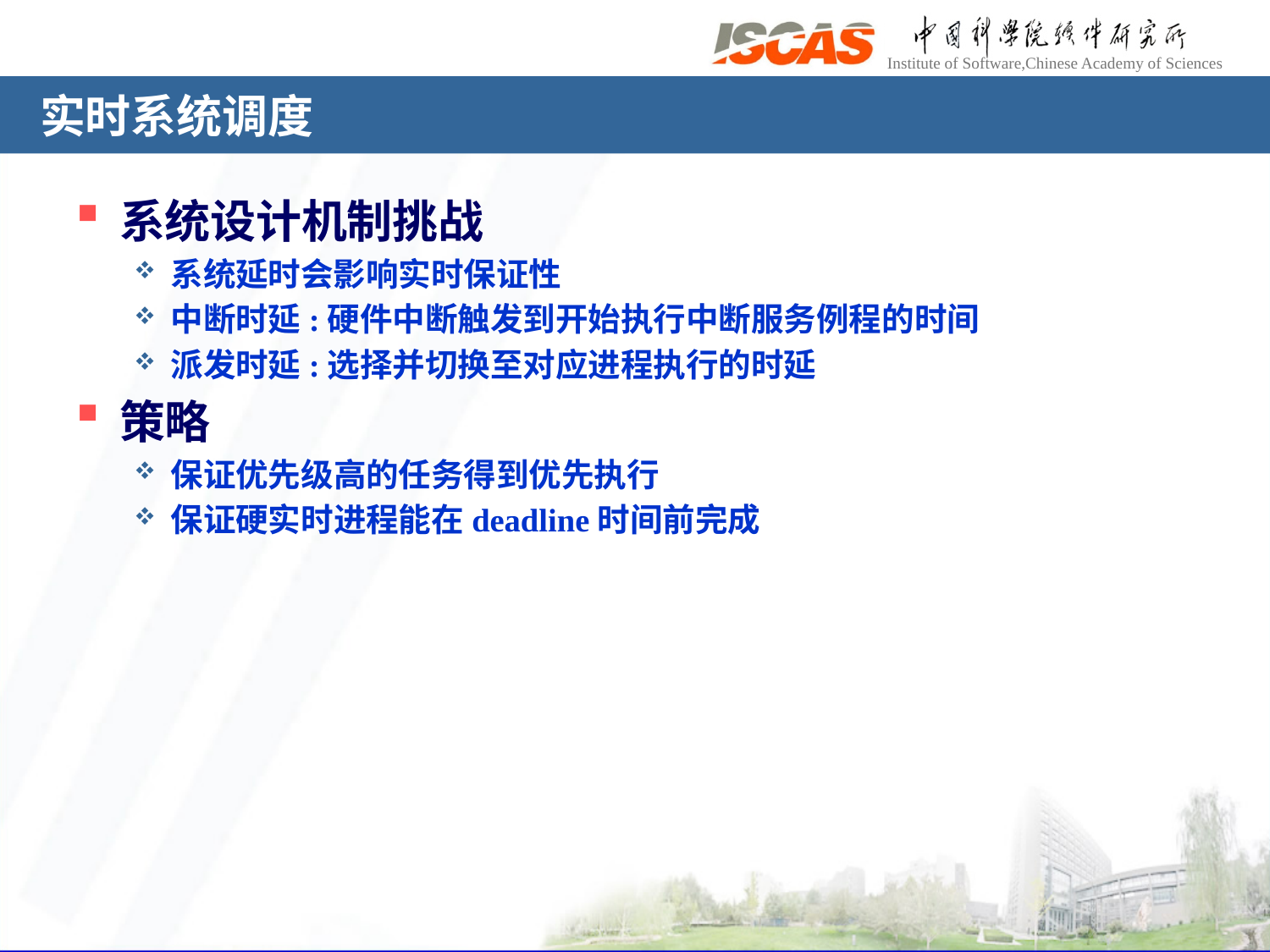

# 实时系统调度
系统设计机制挑战
系统延时会影响实时保证性
中断时延:硬件中断触发到开始执行中断服务例程的时间
派发时延:选择并切换至对应进程执行的时延
策略
保证优先级高的任务得到优先执行
保证硬实时进程能在deadline时间前完成